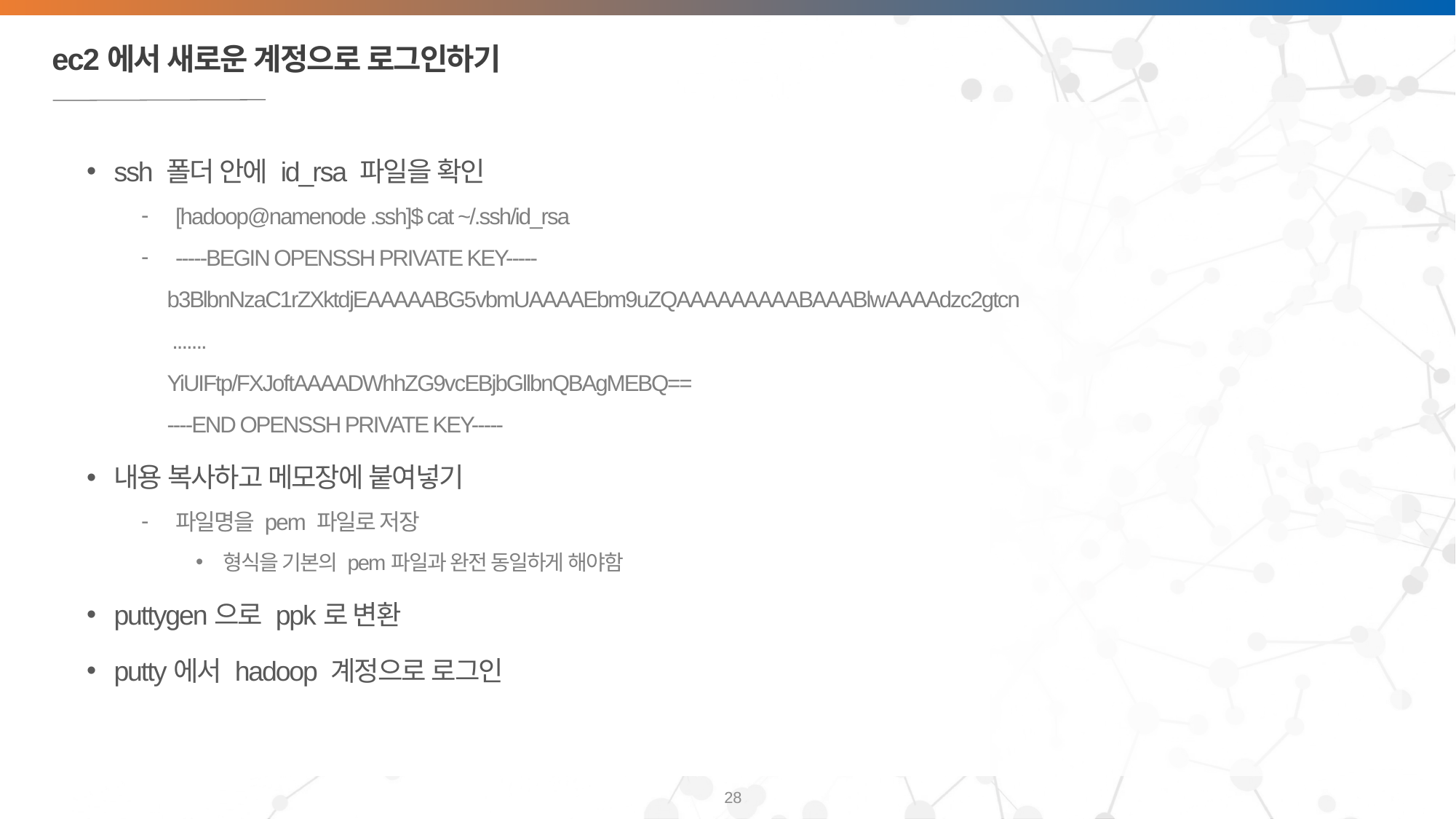

# ec2에서 새로운 계정으로 로그인하기

ssh 폴더 안에 id_rsa 파일을 확인
[hadoop@namenode .ssh]$ cat ~/.ssh/id_rsa
-----BEGIN OPENSSH PRIVATE KEY-----
     b3BlbnNzaC1rZXktdjEAAAAABG5vbmUAAAAEbm9uZQAAAAAAAAABAAABlwAAAAdzc2gtcn
      .......
     YiUIFtp/FXJoftAAAADWhhZG9vcEBjbGllbnQBAgMEBQ==
     ----END OPENSSH PRIVATE KEY-----
내용 복사하고 메모장에 붙여넣기
파일명을 pem 파일로 저장
형식을 기본의 pem파일과 완전 동일하게 해야함
puttygen으로 ppk로 변환
putty에서 hadoop 계정으로 로그인

28